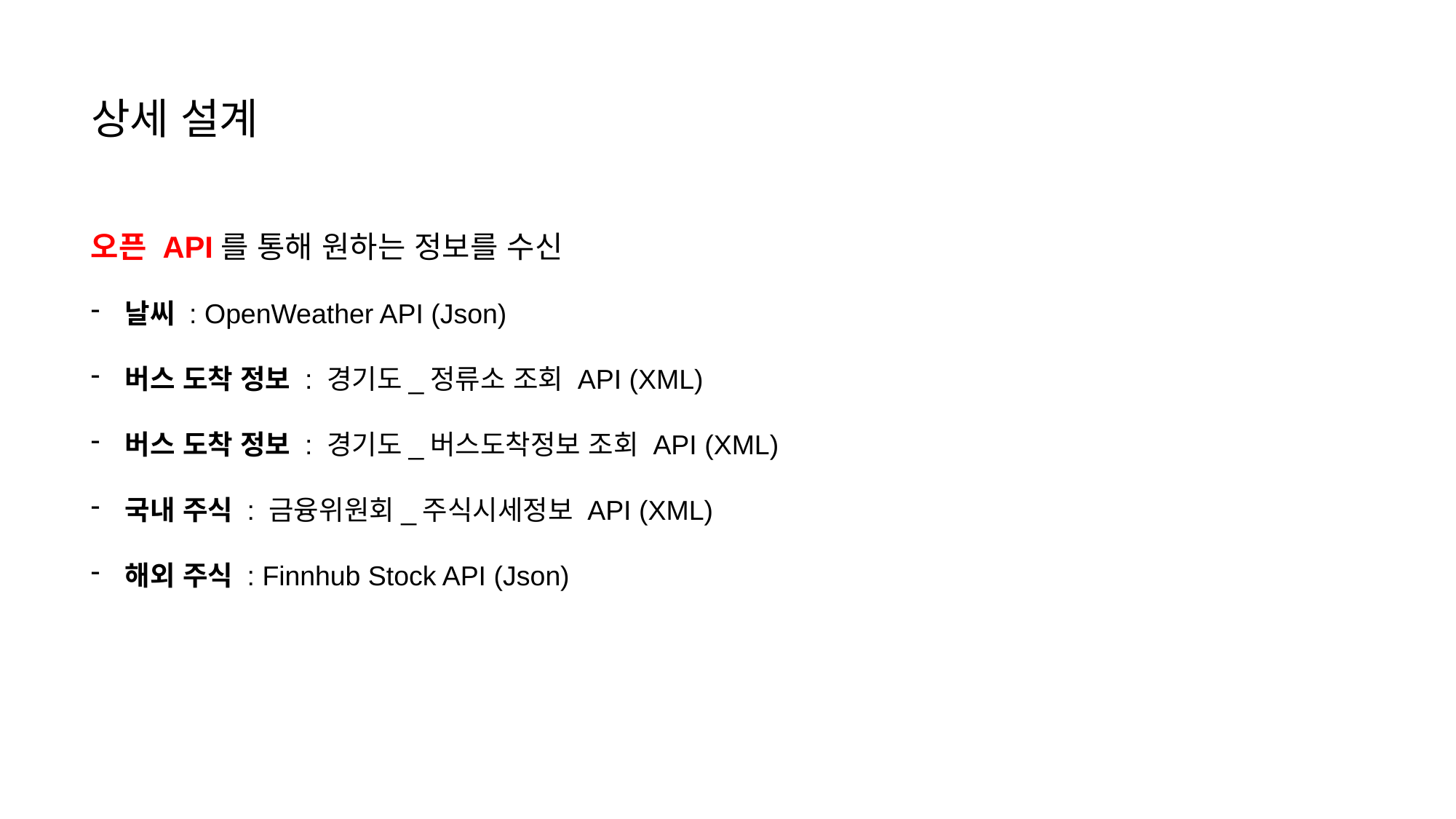

상세 설계
오픈 API를 통해 원하는 정보를 수신

날씨 : OpenWeather API (Json)

버스 도착 정보 : 경기도_정류소 조회 API (XML)

버스 도착 정보 : 경기도_버스도착정보 조회 API (XML)

국내 주식 : 금융위원회_주식시세정보 API (XML)

해외 주식 : Finnhub Stock API (Json)